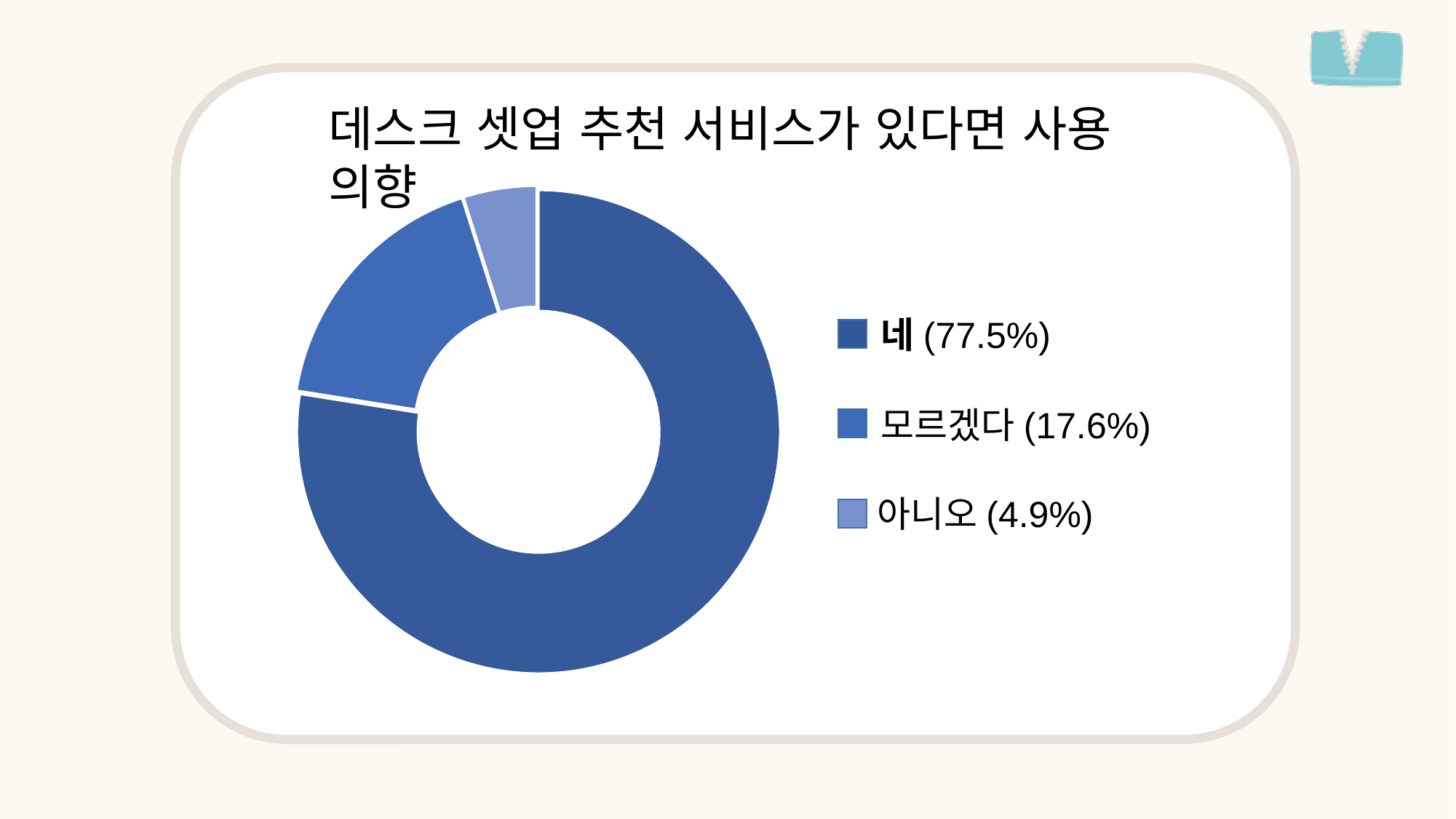

데스크 셋업 추천 서비스가 있다면 사용 의향

### Chart

| Category | 데스크 셋업 추천 서비스가 있다면 사용 의향 |
|---|---|
| 네 | 77.5 |
| 모르겠다 | 17.6 |
| 아니오 | 4.9 |
| 기타 | None |
네(77.5%)

모르겠다(17.6%)

아니오(4.9%)